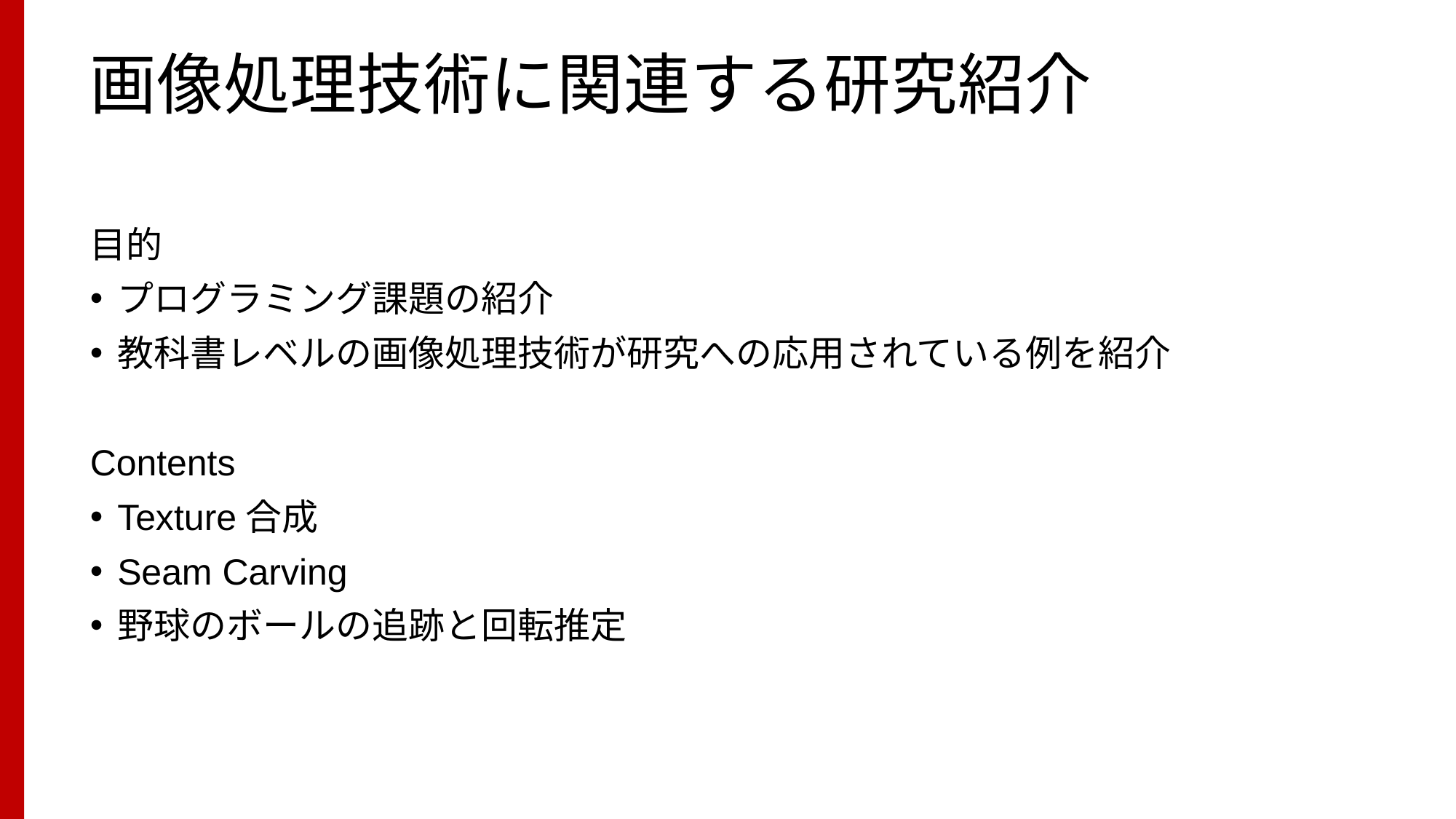

# 画像処理技術に関連する研究紹介
目的
プログラミング課題の紹介
教科書レベルの画像処理技術が研究への応用されている例を紹介

Contents
Texture合成
Seam Carving
野球のボールの追跡と回転推定